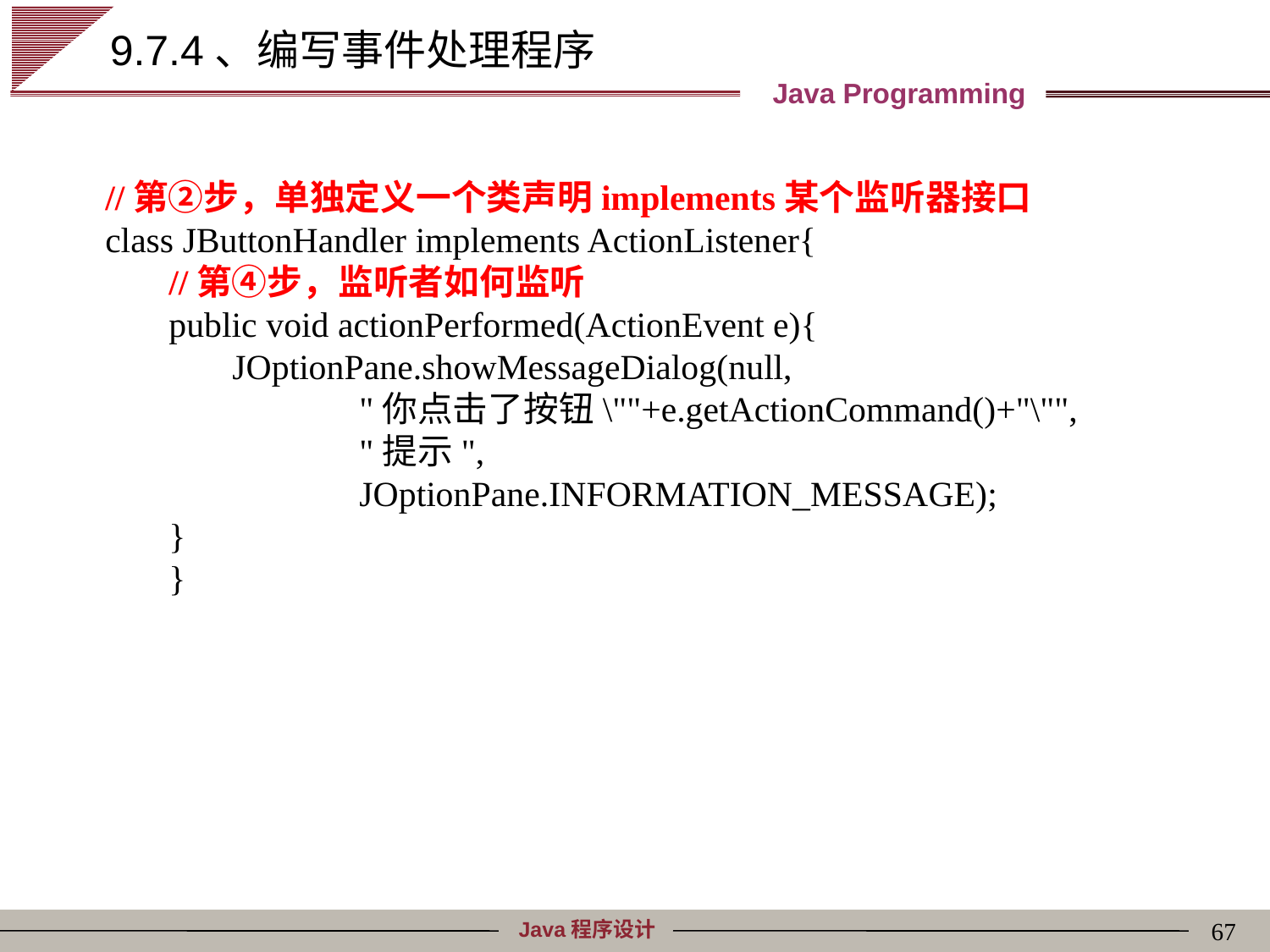

# 9.7.4、编写事件处理程序
//第②步，单独定义一个类声明implements某个监听器接口
class JButtonHandler implements ActionListener{
//第④步，监听者如何监听
public void actionPerformed(ActionEvent e){
JOptionPane.showMessageDialog(null,
	"你点击了按钮\""+e.getActionCommand()+"\"",
	"提示",
	JOptionPane.INFORMATION_MESSAGE);
}
}